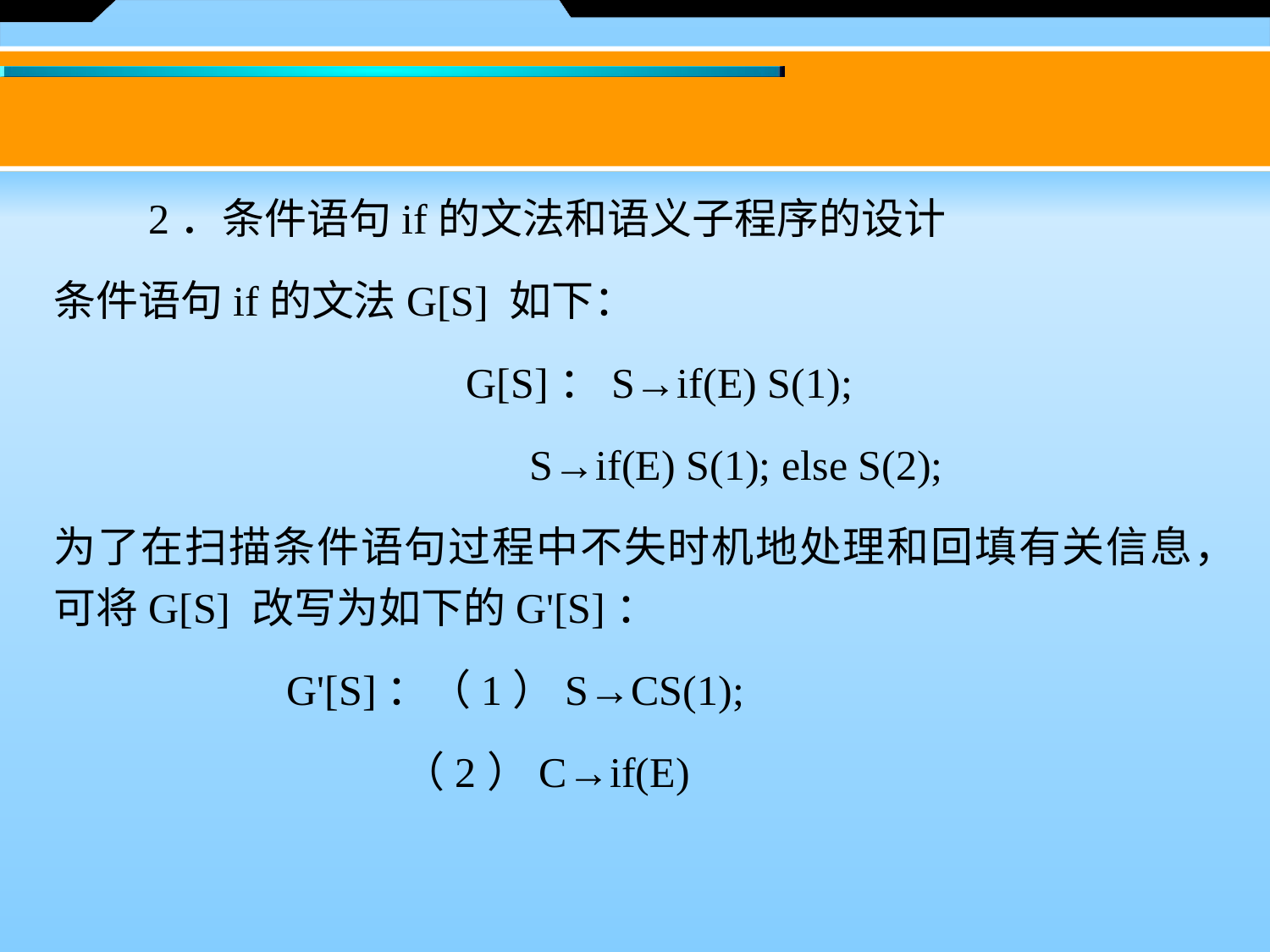

2．条件语句if的文法和语义子程序的设计
条件语句if的文法G[S] 如下：
		               G[S]：S→if(E) S(1);
		                     S→if(E) S(1); else S(2);
为了在扫描条件语句过程中不失时机地处理和回填有关信息，可将G[S] 改写为如下的G'[S]：
                      G'[S]：（1）S→CS(1);
　　		          （2）C→if(E)